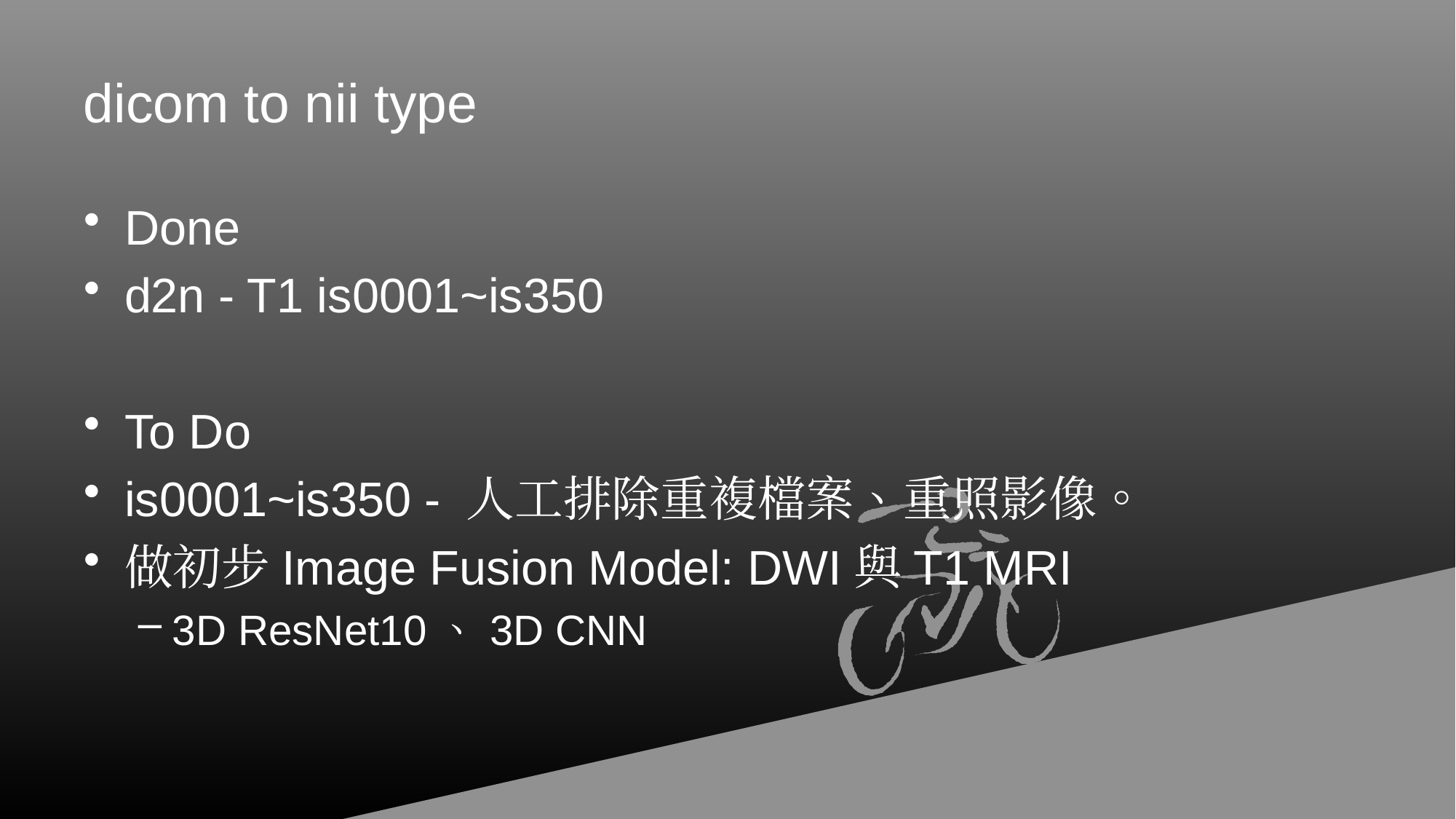

# dicom to nii type
Done
d2n - T1 is0001~is350

To Do
is0001~is350 - 人工排除重複檔案、重照影像。
做初步Image Fusion Model: DWI與T1 MRI
3D ResNet10、3D CNN